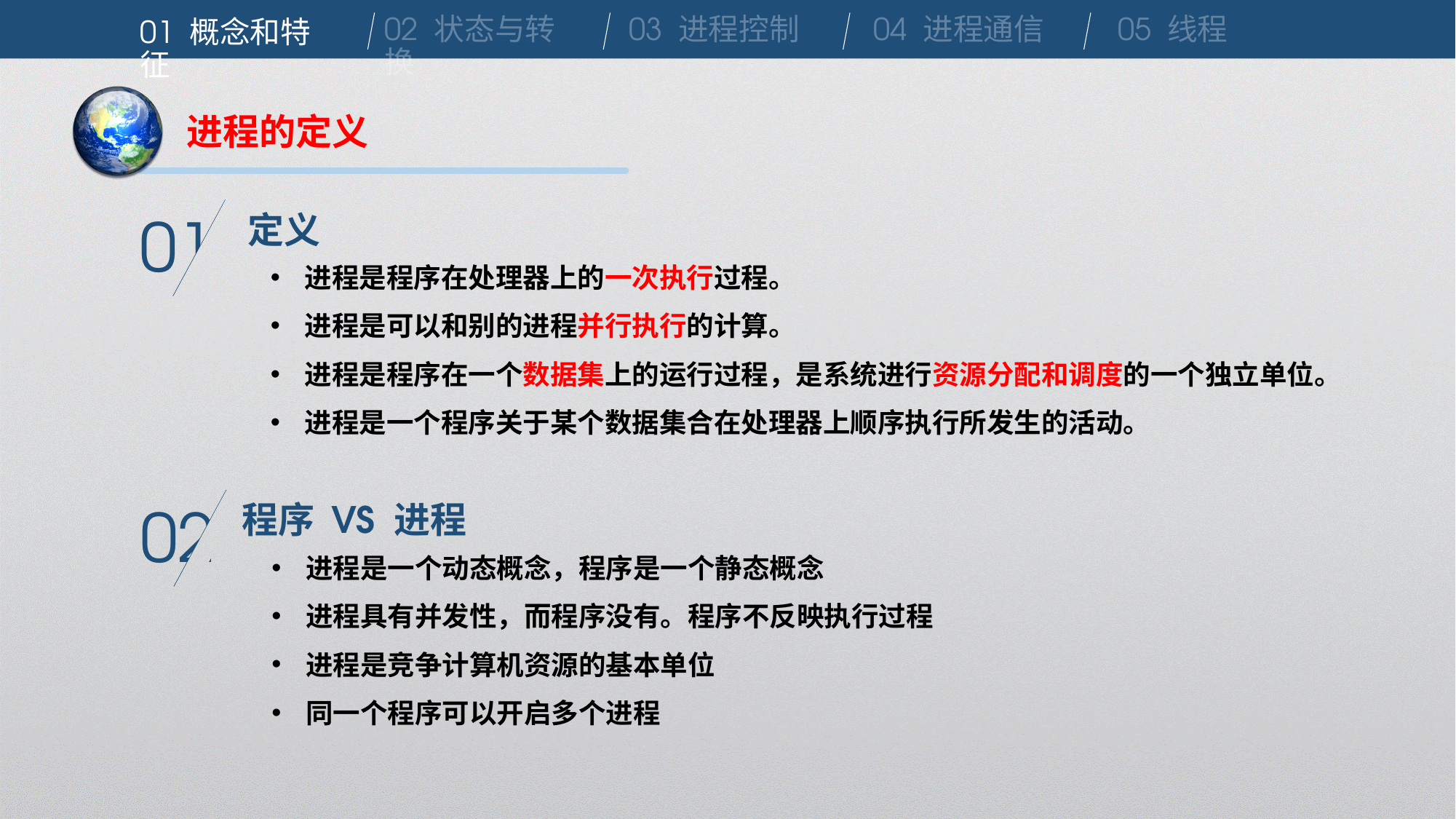

02 状态与转换
03 进程控制
04 进程通信
05 线程
01 概念和特征
进程的定义
定义

01
进程是程序在处理器上的一次执行过程。
进程是可以和别的进程并行执行的计算。
进程是程序在一个数据集上的运行过程，是系统进行资源分配和调度的一个独立单位。
进程是一个程序关于某个数据集合在处理器上顺序执行所发生的活动。
程序 VS 进程

02
进程是一个动态概念，程序是一个静态概念
进程具有并发性，而程序没有。程序不反映执行过程
进程是竞争计算机资源的基本单位
同一个程序可以开启多个进程